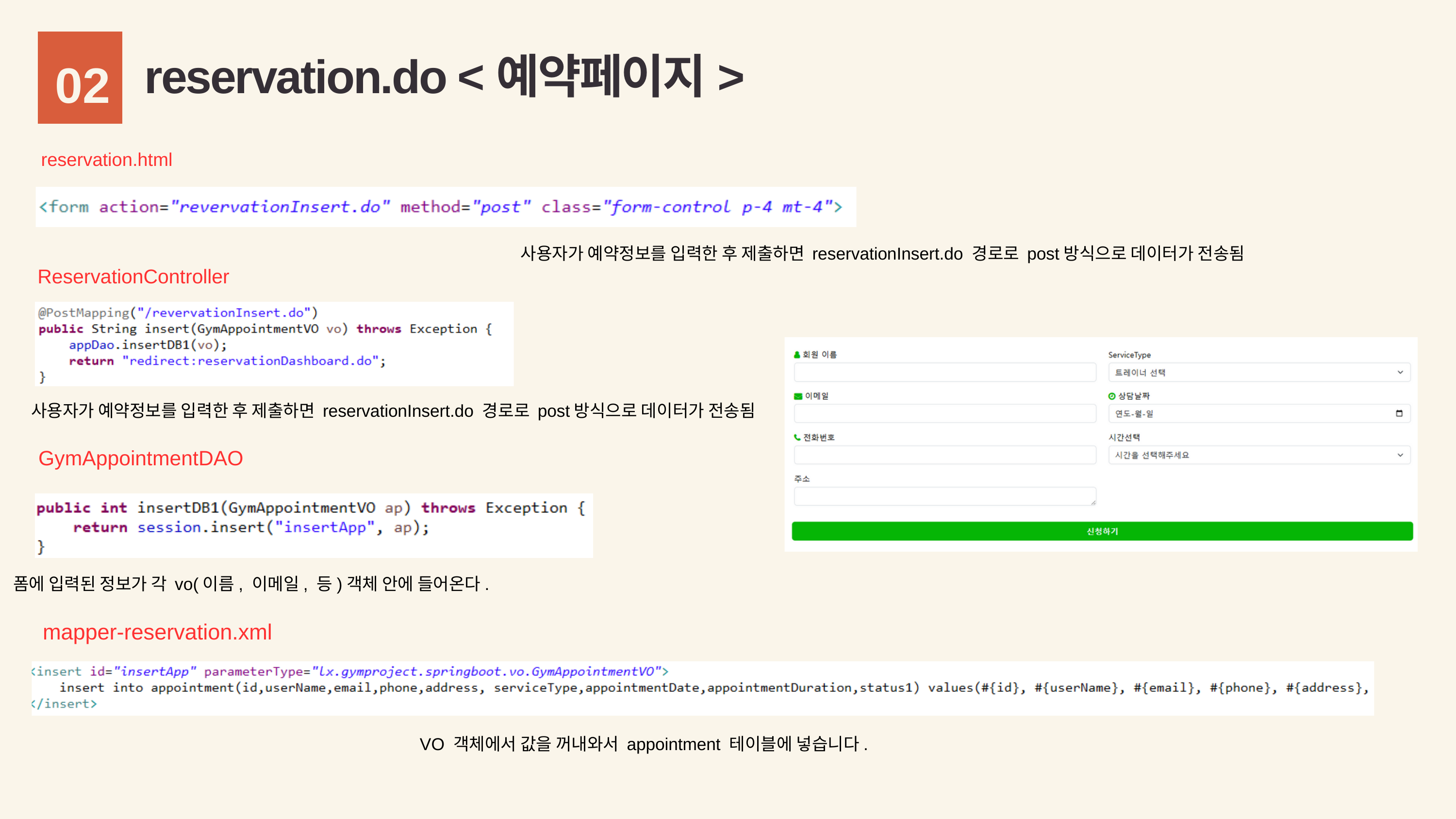

02
reservation.do <예약페이지>
reservation.html

사용자가 예약정보를 입력한 후 제출하면 reservationInsert.do 경로로 post방식으로 데이터가 전송됨
ReservationController

사용자가 예약정보를 입력한 후 제출하면 reservationInsert.do 경로로 post방식으로 데이터가 전송됨
GymAppointmentDAO

폼에 입력된 정보가 각 vo(이름, 이메일, 등)객체 안에 들어온다.
mapper-reservation.xml

VO 객체에서 값을 꺼내와서 appointment 테이블에 넣습니다.